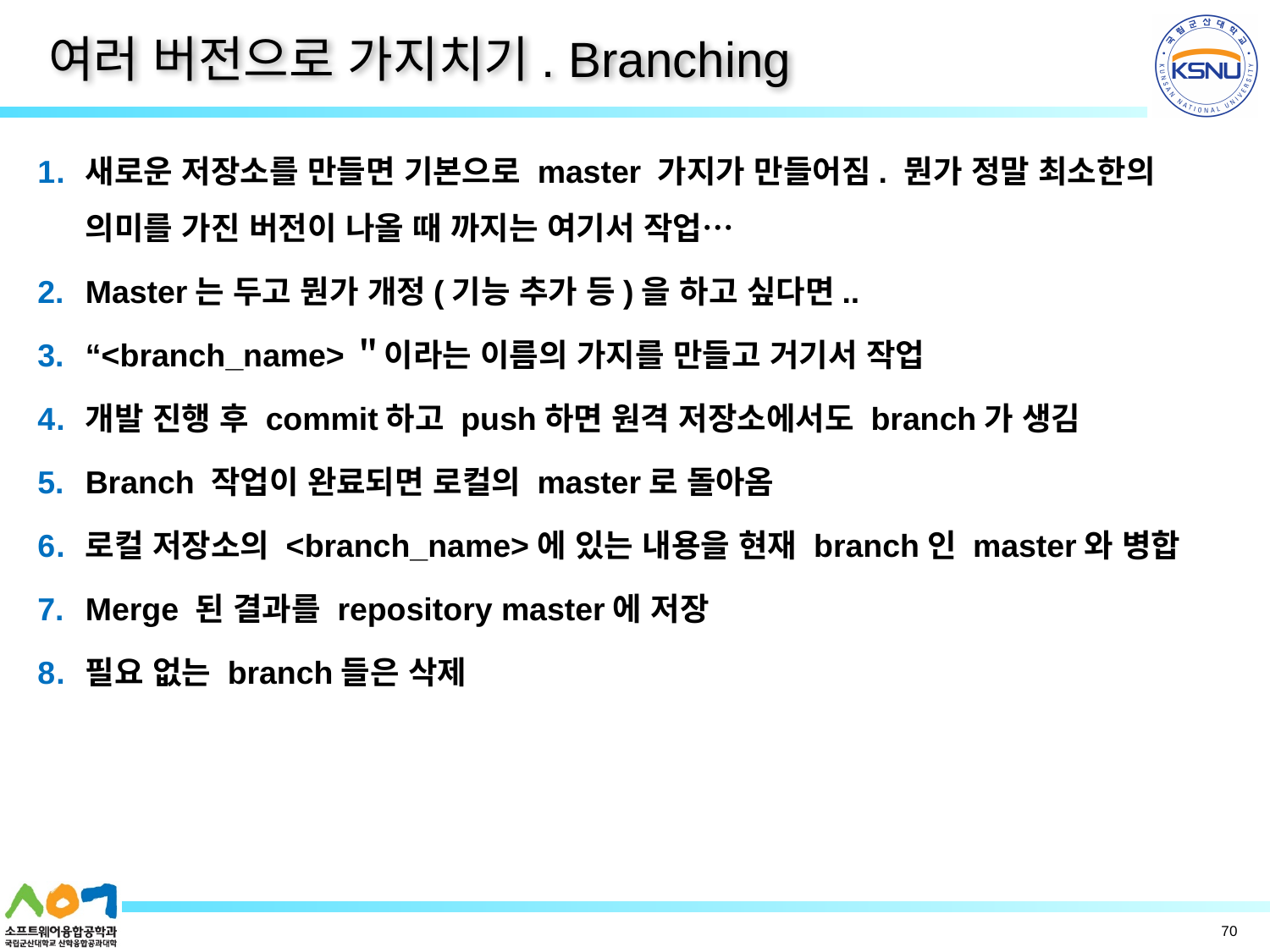

# 여러 버전으로 가지치기. Branching
새로운 저장소를 만들면 기본으로 master 가지가 만들어짐. 뭔가 정말 최소한의 의미를 가진 버전이 나올 때 까지는 여기서 작업…
Master는 두고 뭔가 개정(기능 추가 등)을 하고 싶다면..
“<branch_name>＂이라는 이름의 가지를 만들고 거기서 작업
개발 진행 후 commit하고 push하면 원격 저장소에서도 branch가 생김
Branch 작업이 완료되면 로컬의 master로 돌아옴
로컬 저장소의 <branch_name>에 있는 내용을 현재 branch인 master와 병합
Merge 된 결과를 repository master에 저장
필요 없는 branch들은 삭제

70